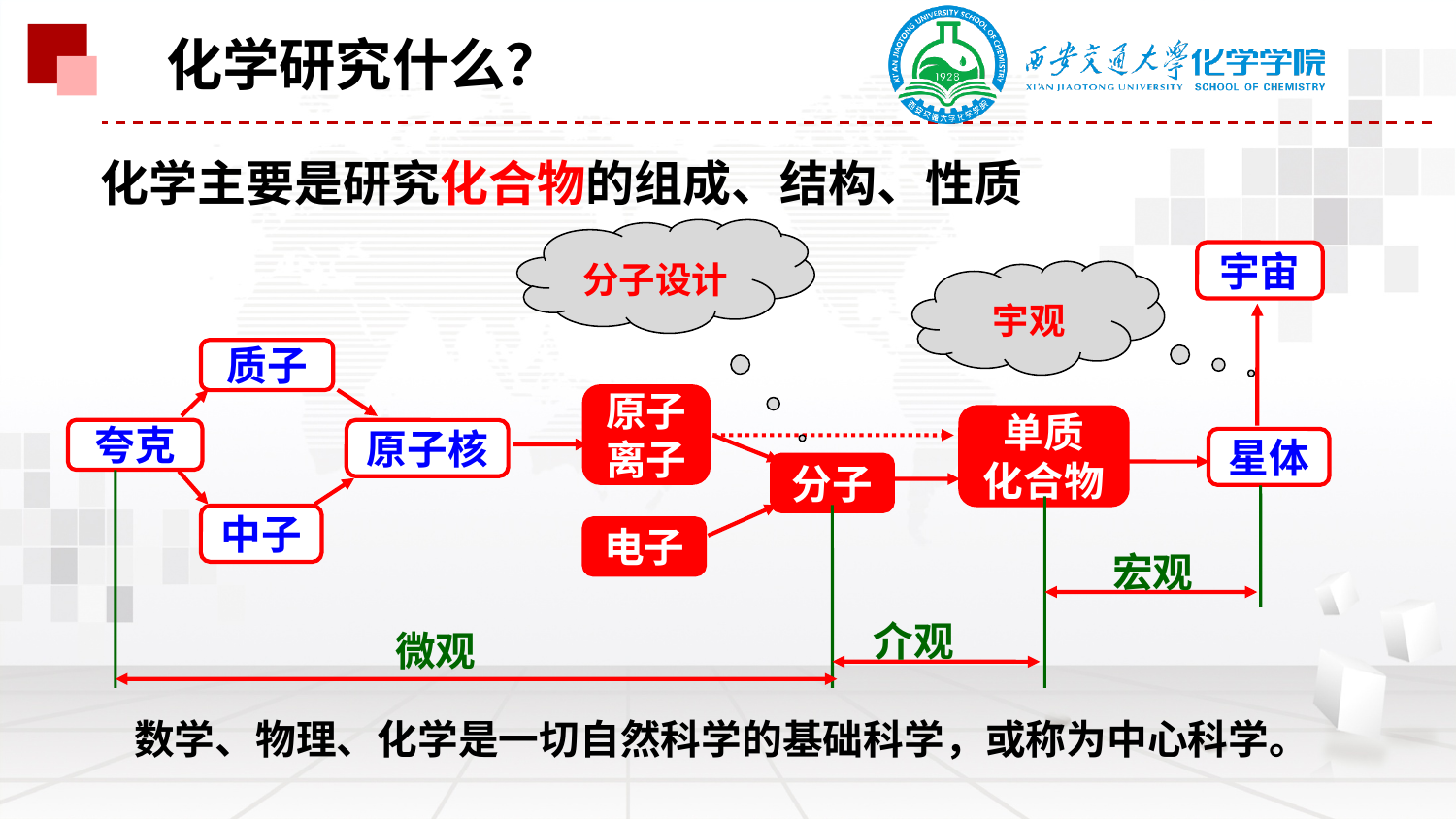

化学研究什么？
化学主要是研究化合物的组成、结构、性质
分子设计
宇宙
宇观

质子
原子
离子

单质
化合物
夸克
原子核
星体

分子

中子
电子
宏观

介观
微观

数学、物理、化学是一切自然科学的基础科学，或称为中心科学。